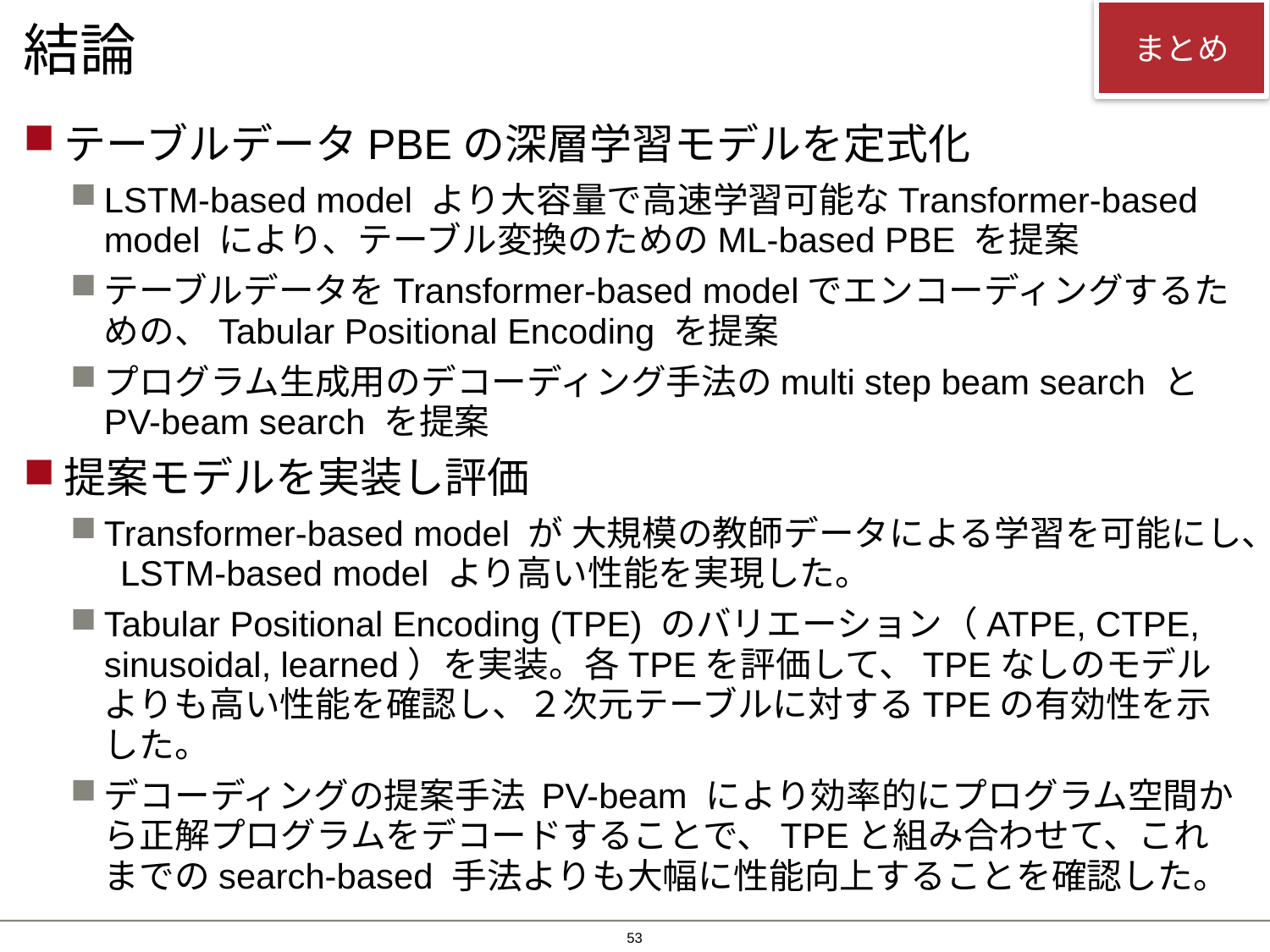

まとめ
# 結論
テーブルデータPBEの深層学習モデルを定式化
LSTM-based model より大容量で高速学習可能なTransformer-based model により、テーブル変換のためのML-based PBE を提案
テーブルデータをTransformer-based modelでエンコーディングするための、Tabular Positional Encoding を提案
プログラム生成用のデコーディング手法のmulti step beam search と PV-beam search を提案
提案モデルを実装し評価
Transformer-based model が 大規模の教師データによる学習を可能にし、 LSTM-based model より高い性能を実現した。
Tabular Positional Encoding (TPE) のバリエーション（ATPE, CTPE, sinusoidal, learned）を実装。各TPEを評価して、TPEなしのモデルよりも高い性能を確認し、２次元テーブルに対するTPEの有効性を示した。
デコーディングの提案手法 PV-beam により効率的にプログラム空間から正解プログラムをデコードすることで、TPEと組み合わせて、これまでのsearch-based 手法よりも大幅に性能向上することを確認した。
53